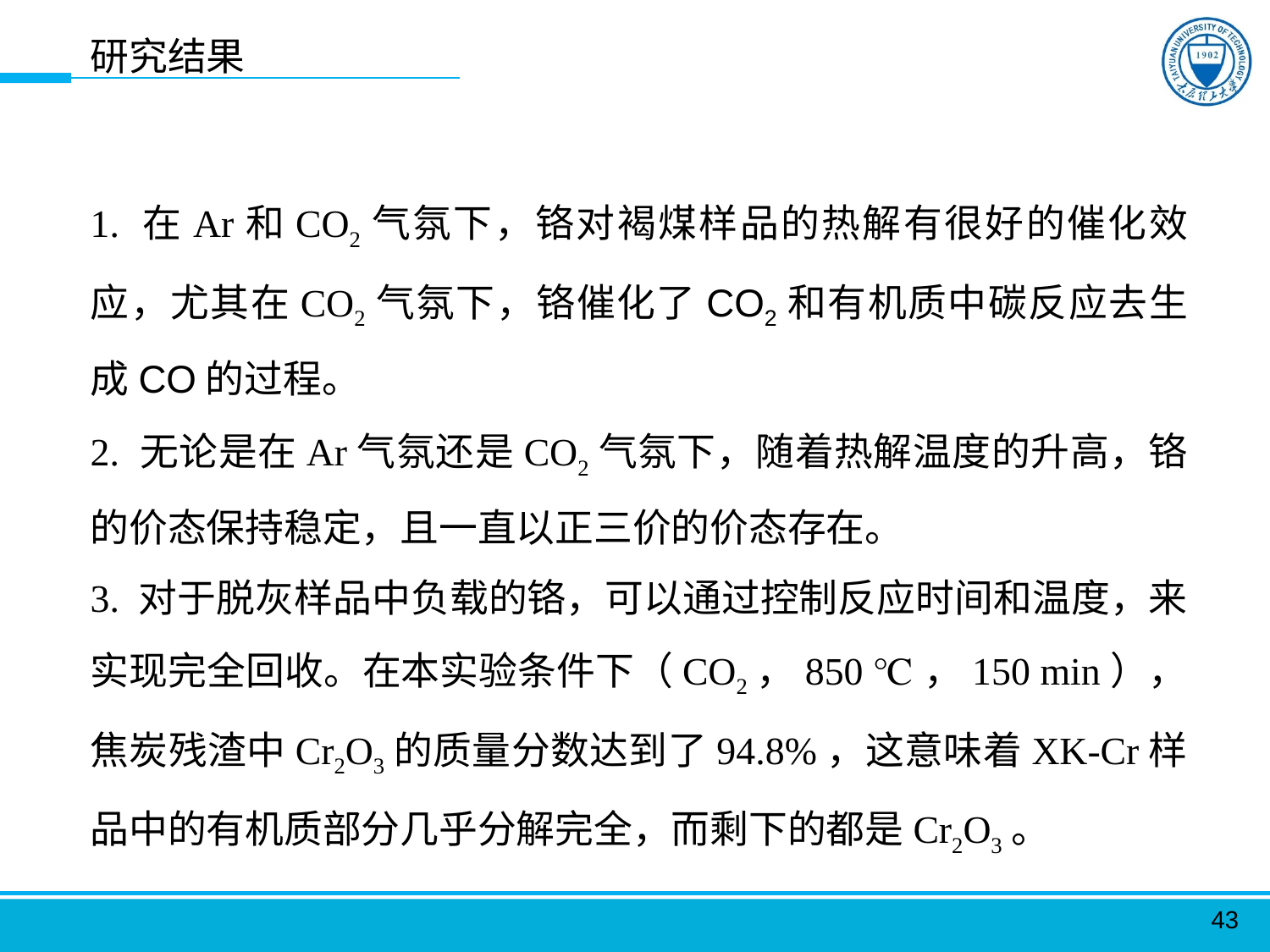

研究结果

1. 在Ar和CO2气氛下，铬对褐煤样品的热解有很好的催化效应，尤其在CO2气氛下，铬催化了CO2和有机质中碳反应去生成CO的过程。
2. 无论是在Ar气氛还是CO2气氛下，随着热解温度的升高，铬的价态保持稳定，且一直以正三价的价态存在。
3. 对于脱灰样品中负载的铬，可以通过控制反应时间和温度，来实现完全回收。在本实验条件下（CO2，850 ℃，150 min），焦炭残渣中Cr2O3的质量分数达到了94.8%，这意味着XK-Cr样品中的有机质部分几乎分解完全，而剩下的都是Cr2O3。
43